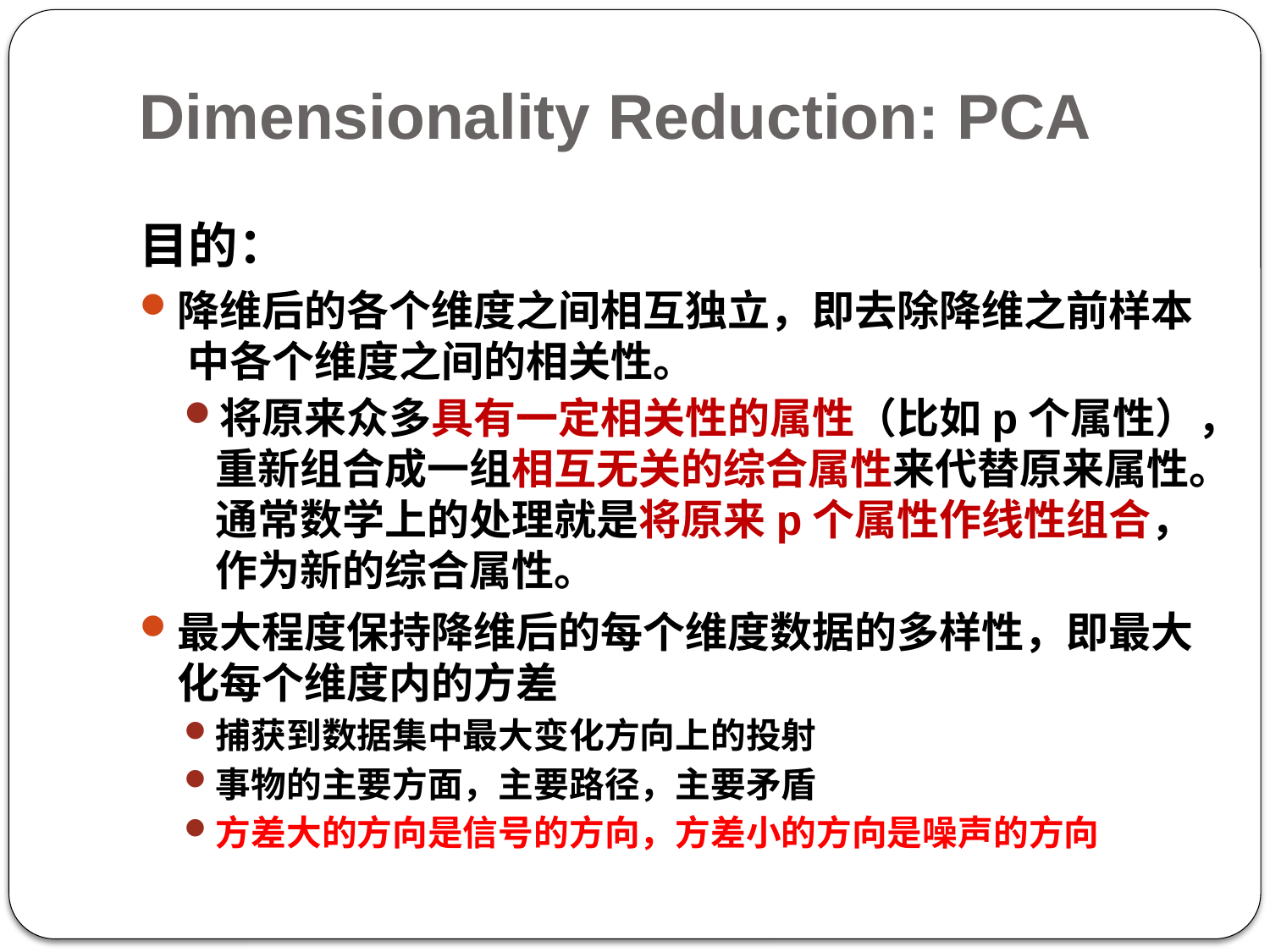

# Dimensionality Reduction: PCA
目的：
降维后的各个维度之间相互独立，即去除降维之前样本 中各个维度之间的相关性。
将原来众多具有一定相关性的属性（比如p个属性），重新组合成一组相互无关的综合属性来代替原来属性。通常数学上的处理就是将原来p个属性作线性组合，作为新的综合属性。
最大程度保持降维后的每个维度数据的多样性，即最大化每个维度内的方差
捕获到数据集中最大变化方向上的投射
事物的主要方面，主要路径，主要矛盾
方差大的方向是信号的方向，方差小的方向是噪声的方向